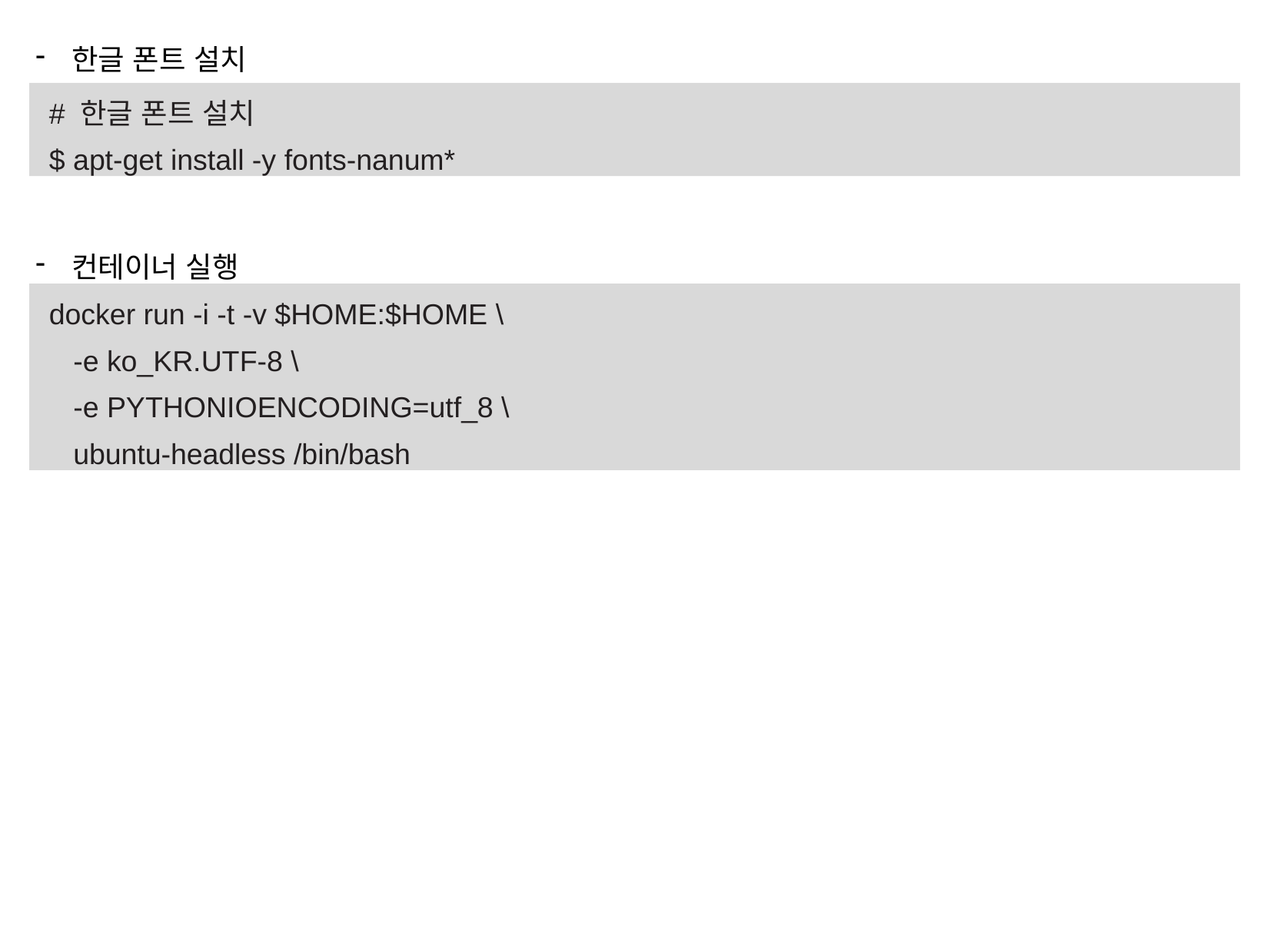

한글 폰트 설치

컨테이너 실행
# 한글 폰트 설치
$ apt-get install -y fonts-nanum*
docker run -i -t -v $HOME:$HOME \
   -e ko_KR.UTF-8 \
   -e PYTHONIOENCODING=utf_8 \
   ubuntu-headless /bin/bash